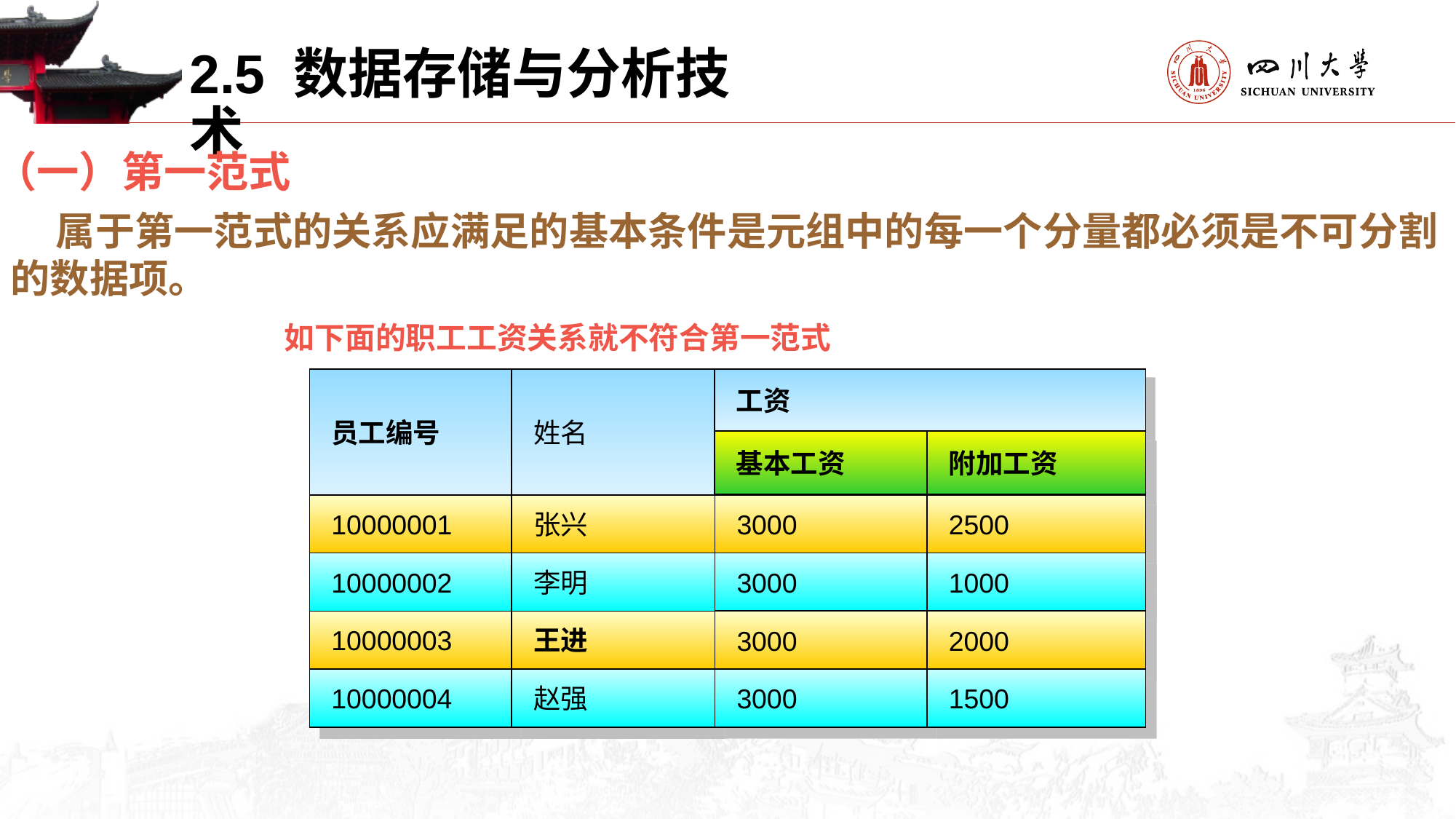

2.5 数据存储与分析技术

（一）第一范式
    属于第一范式的关系应满足的基本条件是元组中的每一个分量都必须是不可分割的数据项。
如下面的职工工资关系就不符合第一范式
工资
员工编号
姓名
基本工资
附加工资
10000001
张兴
3000
3000
3000
3000
2500
1000
2000
1500
10000002
李明
10000003
王进
10000004
赵强